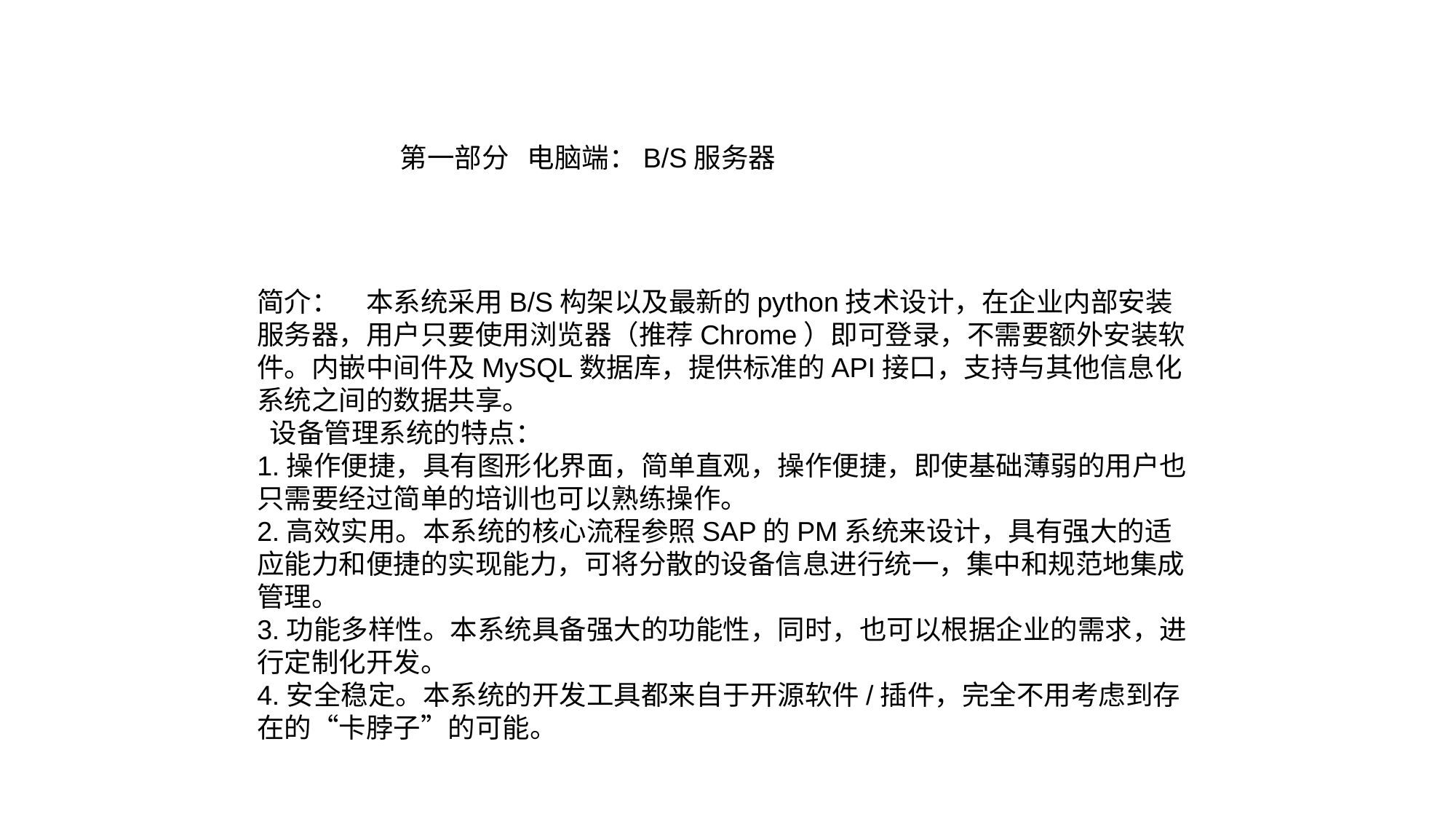

第一部分   电脑端：B/S服务器
简介：	本系统采用B/S构架以及最新的python技术设计，在企业内部安装服务器，用户只要使用浏览器（推荐Chrome）即可登录，不需要额外安装软件。内嵌中间件及MySQL数据库，提供标准的API接口，支持与其他信息化系统之间的数据共享。
 设备管理系统的特点：
1.操作便捷，具有图形化界面，简单直观，操作便捷，即使基础薄弱的用户也只需要经过简单的培训也可以熟练操作。
2.高效实用。本系统的核心流程参照SAP的PM系统来设计，具有强大的适应能力和便捷的实现能力，可将分散的设备信息进行统一，集中和规范地集成管理。
3.功能多样性。本系统具备强大的功能性，同时，也可以根据企业的需求，进行定制化开发。
4.安全稳定。本系统的开发工具都来自于开源软件/插件，完全不用考虑到存在的“卡脖子”的可能。